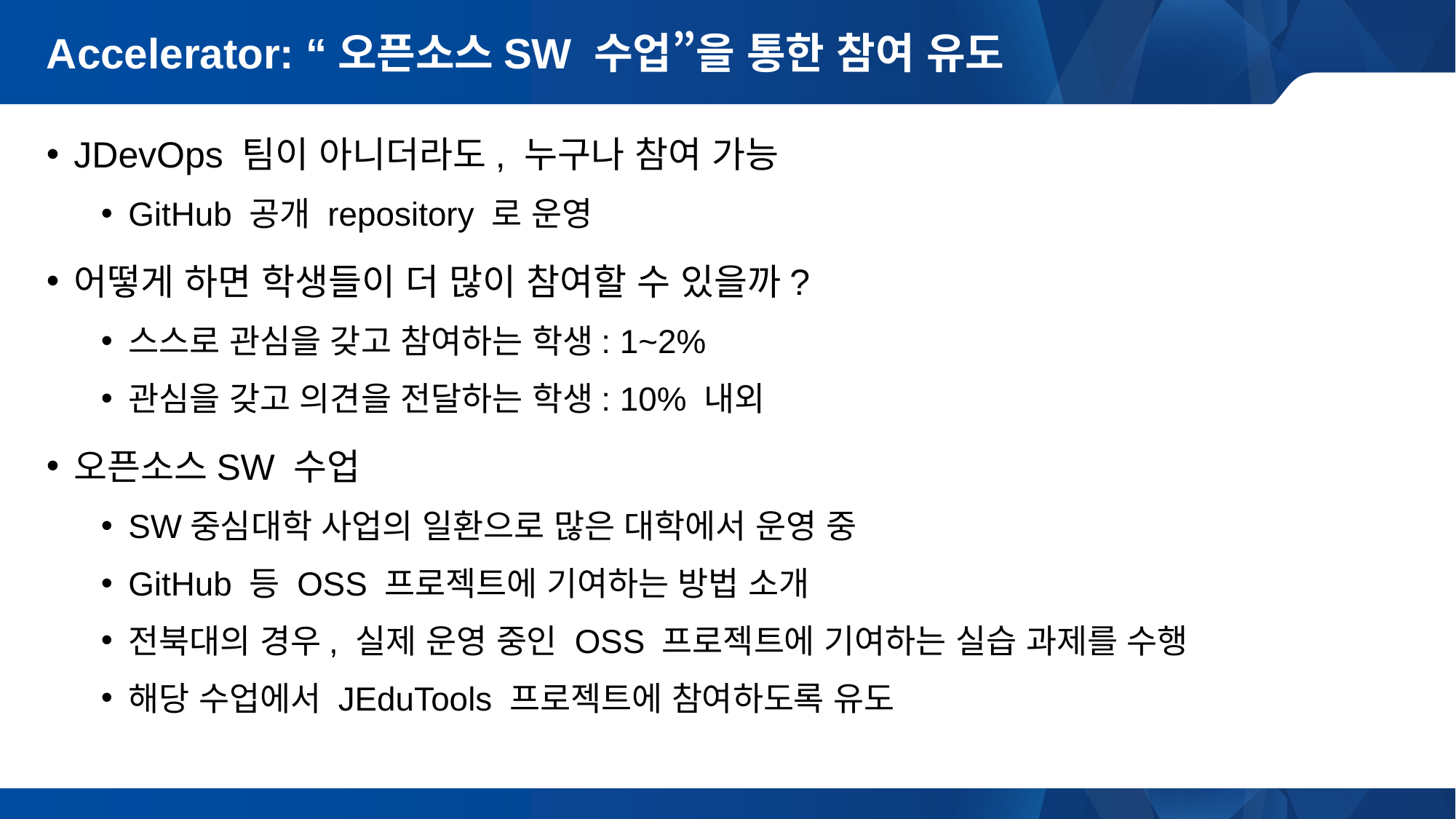

# Accelerator: “오픈소스SW 수업”을 통한 참여 유도
JDevOps 팀이 아니더라도, 누구나 참여 가능
GitHub 공개 repository 로 운영
어떻게 하면 학생들이 더 많이 참여할 수 있을까?
스스로 관심을 갖고 참여하는 학생: 1~2%
관심을 갖고 의견을 전달하는 학생: 10% 내외
오픈소스SW 수업
SW중심대학 사업의 일환으로 많은 대학에서 운영 중
GitHub 등 OSS 프로젝트에 기여하는 방법 소개
전북대의 경우, 실제 운영 중인 OSS 프로젝트에 기여하는 실습 과제를 수행
해당 수업에서 JEduTools 프로젝트에 참여하도록 유도